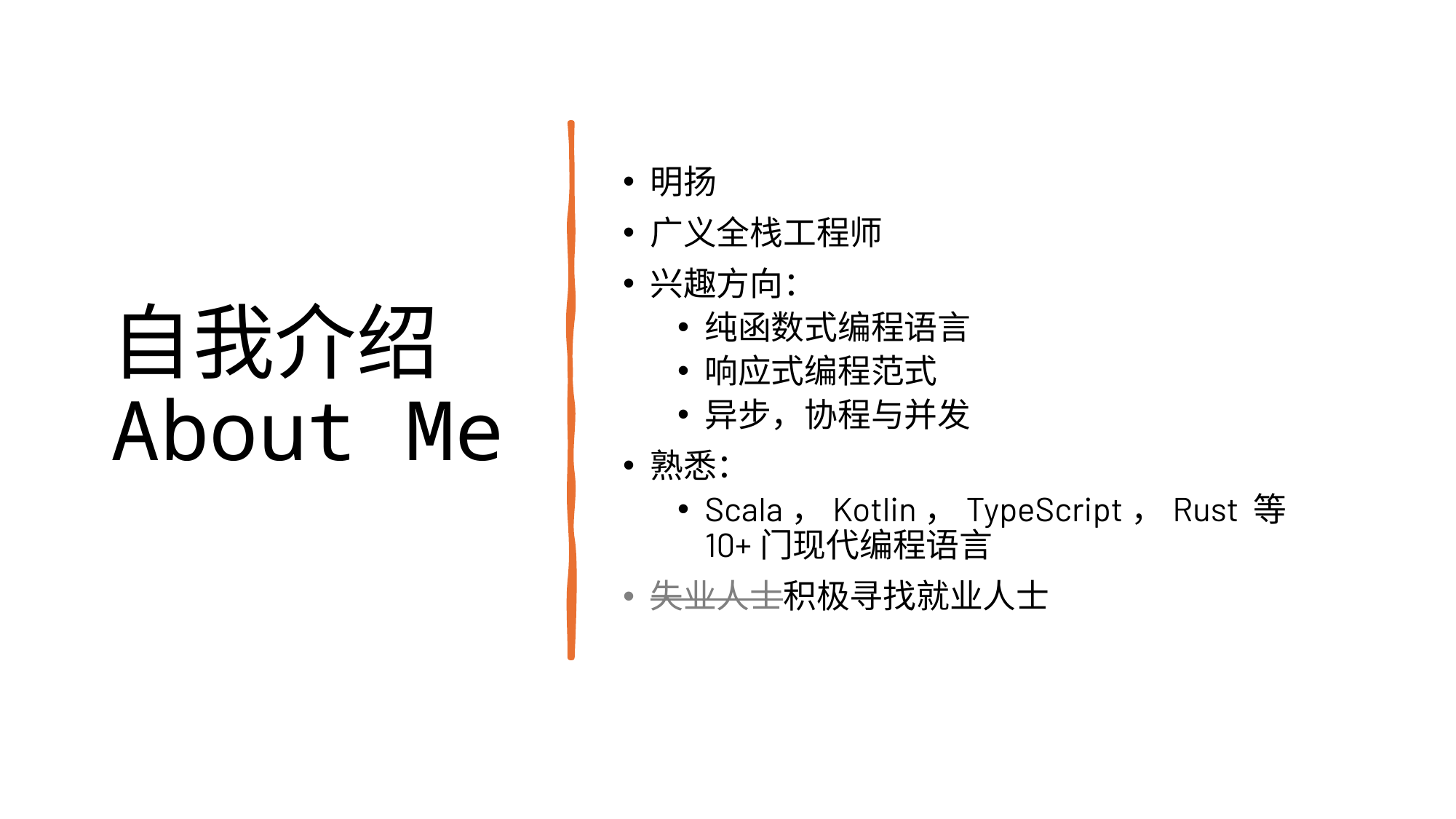

# 自我介绍 About Me
明扬
广义全栈工程师
兴趣方向：
纯函数式编程语言
响应式编程范式
异步，协程与并发
熟悉：
Scala，Kotlin，TypeScript，Rust 等10+门现代编程语言
失业人士积极寻找就业人士